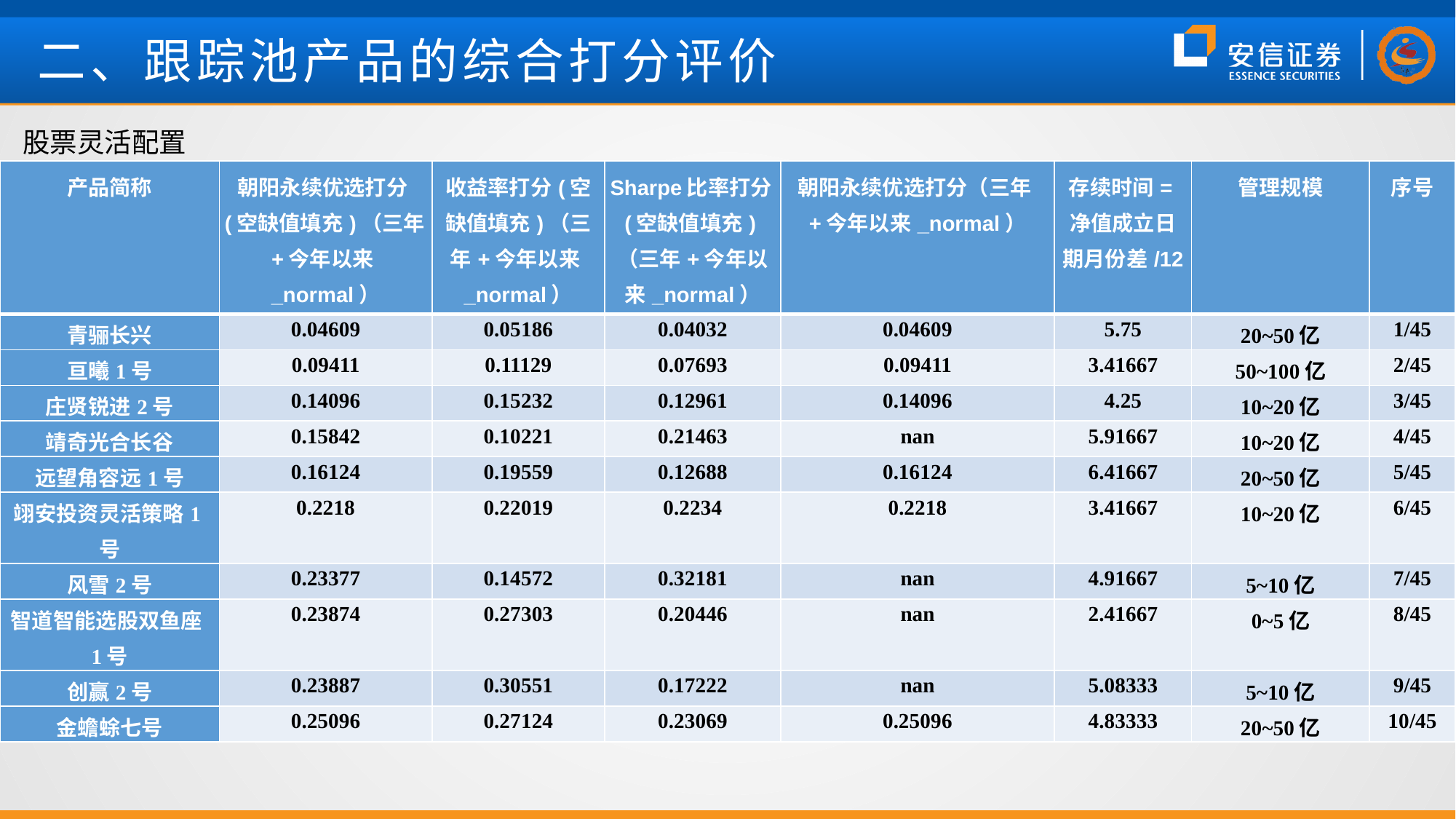

二、跟踪池产品的综合打分评价
股票灵活配置
| 产品简称 | 朝阳永续优选打分(空缺值填充)（三年+今年以来\_normal） | 收益率打分(空缺值填充)（三年+今年以来\_normal） | Sharpe比率打分(空缺值填充)（三年+今年以来\_normal） | 朝阳永续优选打分（三年+今年以来\_normal） | 存续时间=净值成立日期月份差/12 | 管理规模 | 序号 |
| --- | --- | --- | --- | --- | --- | --- | --- |
| 青骊长兴 | 0.04609 | 0.05186 | 0.04032 | 0.04609 | 5.75 | 20~50亿 | 1/45 |
| 亘曦1号 | 0.09411 | 0.11129 | 0.07693 | 0.09411 | 3.41667 | 50~100亿 | 2/45 |
| 庄贤锐进2号 | 0.14096 | 0.15232 | 0.12961 | 0.14096 | 4.25 | 10~20亿 | 3/45 |
| 靖奇光合长谷 | 0.15842 | 0.10221 | 0.21463 | nan | 5.91667 | 10~20亿 | 4/45 |
| 远望角容远1号 | 0.16124 | 0.19559 | 0.12688 | 0.16124 | 6.41667 | 20~50亿 | 5/45 |
| 翊安投资灵活策略1号 | 0.2218 | 0.22019 | 0.2234 | 0.2218 | 3.41667 | 10~20亿 | 6/45 |
| 风雪2号 | 0.23377 | 0.14572 | 0.32181 | nan | 4.91667 | 5~10亿 | 7/45 |
| 智道智能选股双鱼座1号 | 0.23874 | 0.27303 | 0.20446 | nan | 2.41667 | 0~5亿 | 8/45 |
| 创赢2号 | 0.23887 | 0.30551 | 0.17222 | nan | 5.08333 | 5~10亿 | 9/45 |
| 金蟾蜍七号 | 0.25096 | 0.27124 | 0.23069 | 0.25096 | 4.83333 | 20~50亿 | 10/45 |